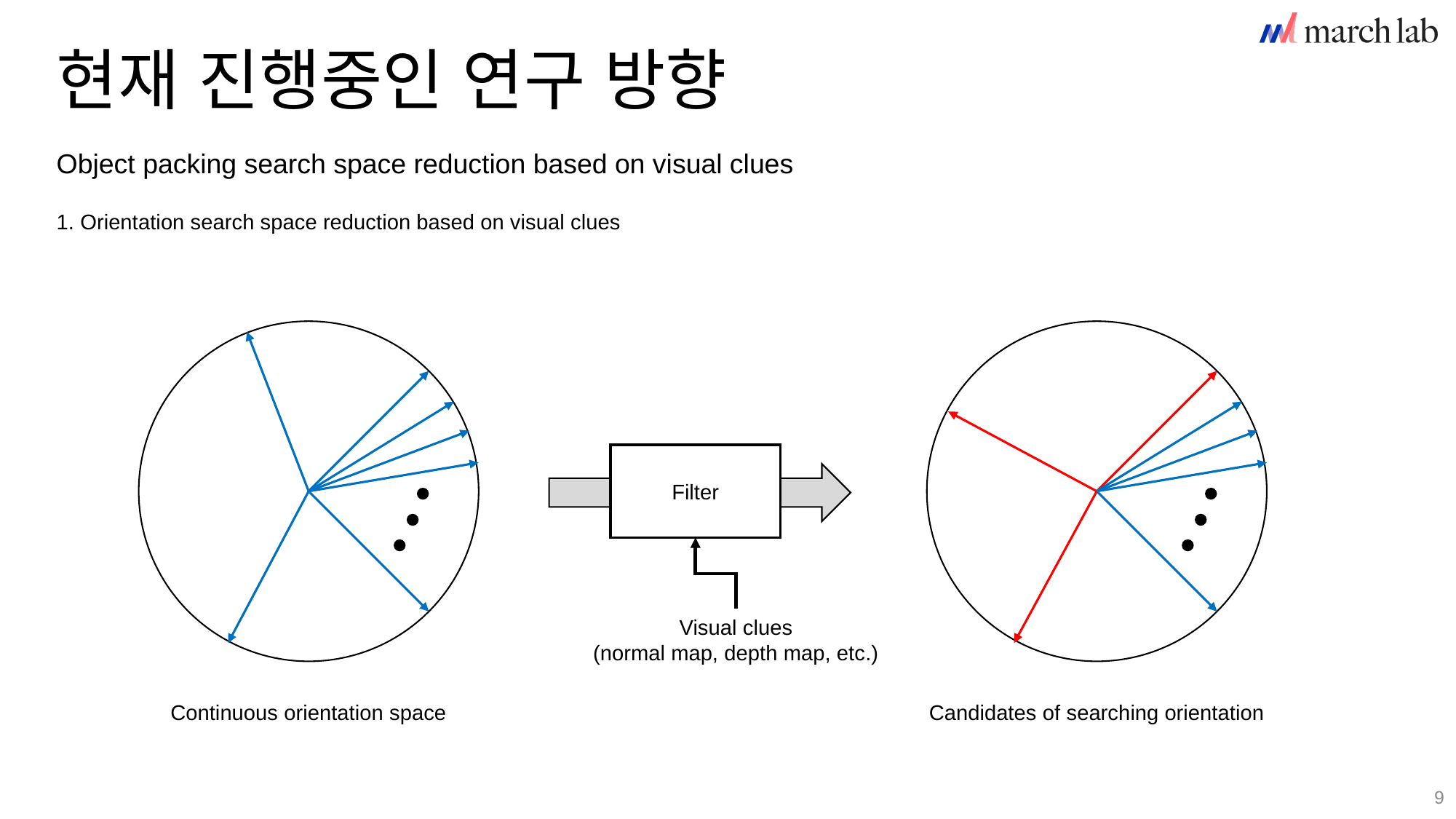

현재 진행중인 연구 방향
Object packing search space reduction based on visual clues
1. Orientation search space reduction based on visual clues

Filter

Visual clues
(normal map, depth map, etc.)
Continuous orientation space
Candidates of searching orientation
9